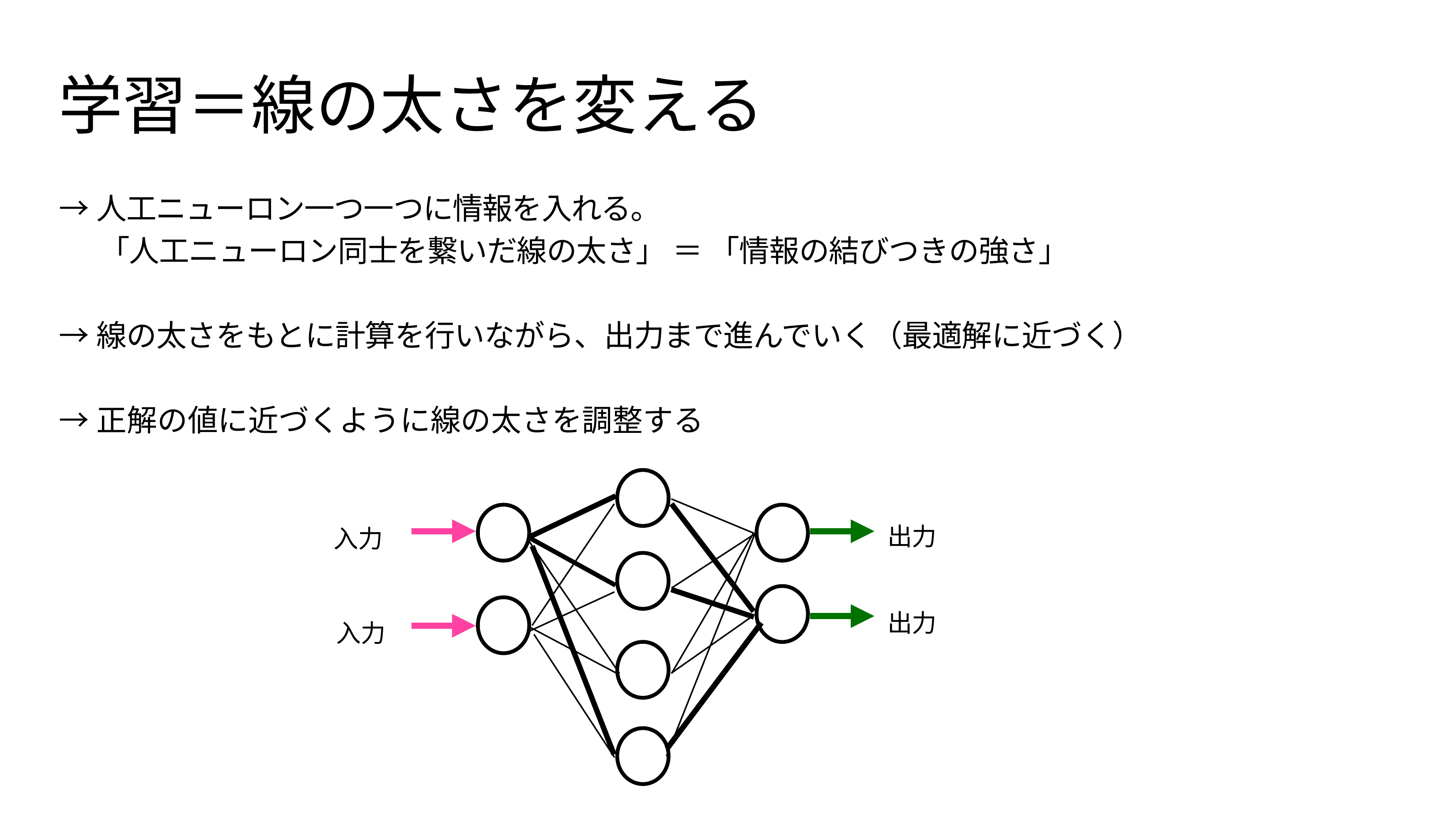

学習＝線の太さを変える
→人工ニューロン一つ一つに情報を入れる。
「人工ニューロン同士を繋いだ線の太さ」 ＝ 「情報の結びつきの強さ」
→線の太さをもとに計算を行いながら、出力まで進んでいく（最適解に近づく）
→正解の値に近づくように線の太さを調整する

出力
入力
出力
入力